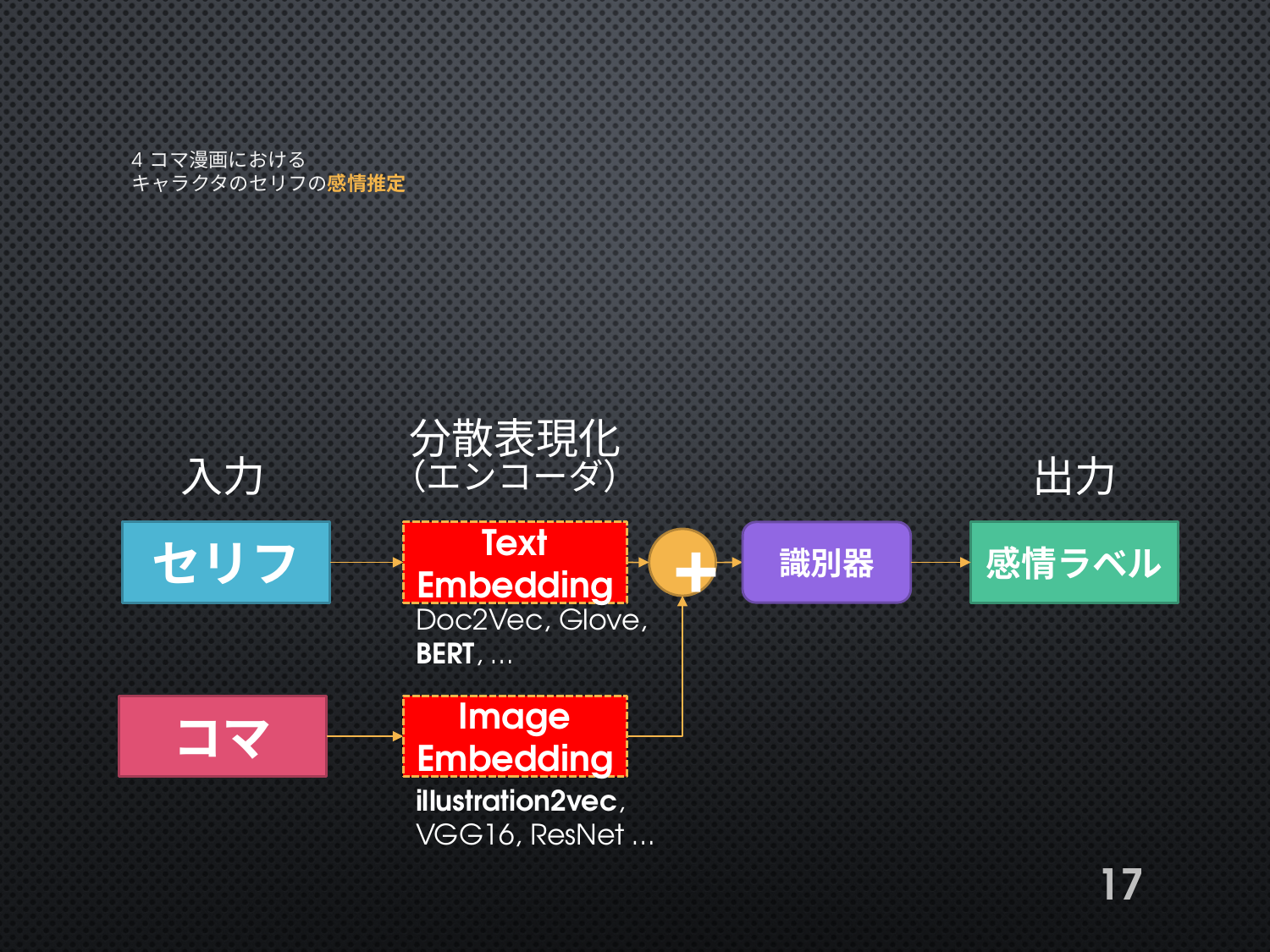

# 4 コマ漫画における キャラクタのセリフの感情推定
分散表現化
出力
入力
（エンコーダ）
セリフ
Text
Embedding
感情ラベル
識別器
+
Doc2Vec, Glove, BERT, …
Image
Embedding
コマ
illustration2vec, VGG16, ResNet …
17